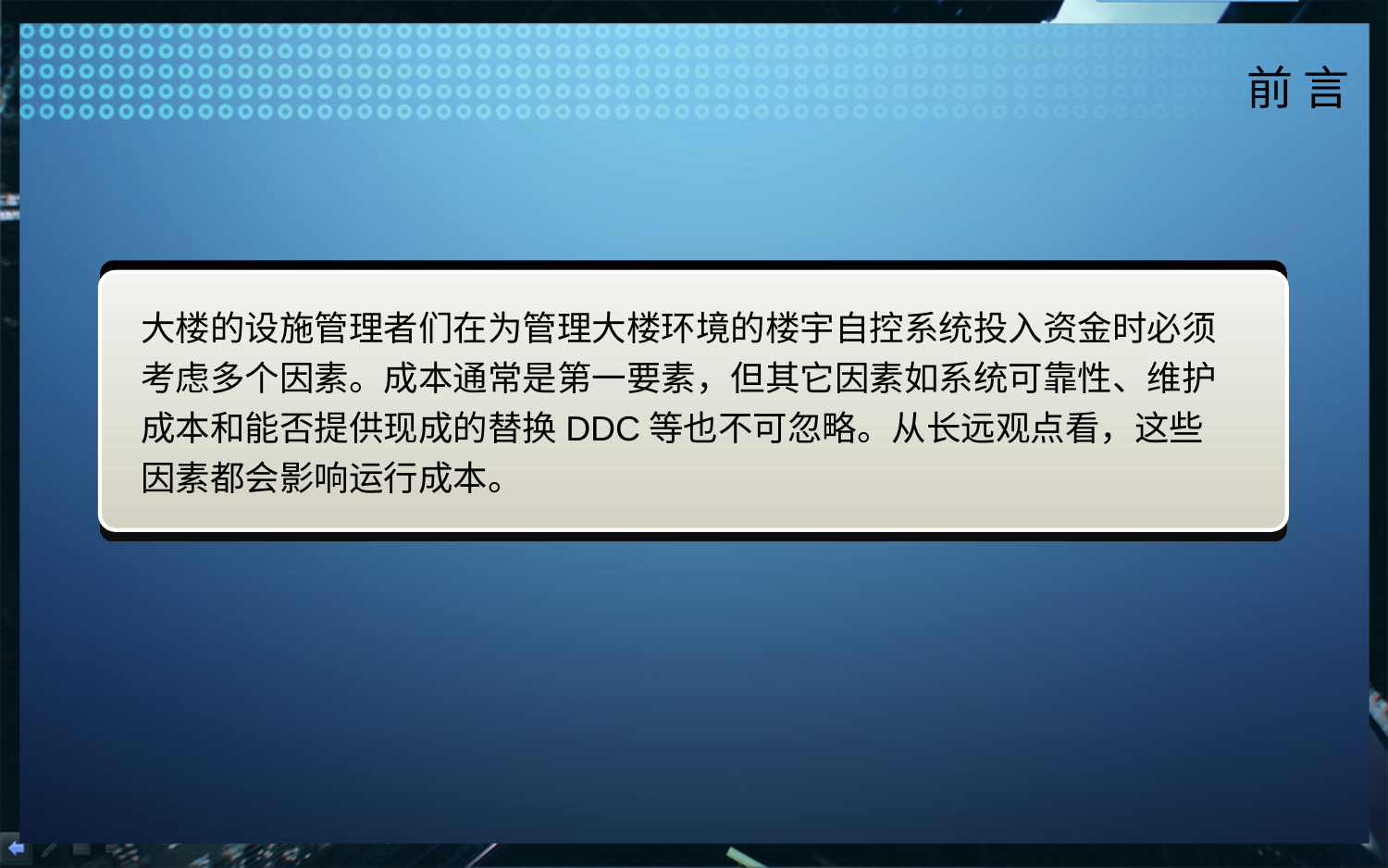

前 言

大楼的设施管理者们在为管理大楼环境的楼宇自控系统投入资金时必须考虑多个因素。成本通常是第一要素，但其它因素如系统可靠性、维护成本和能否提供现成的替换DDC等也不可忽略。从长远观点看，这些因素都会影响运行成本。